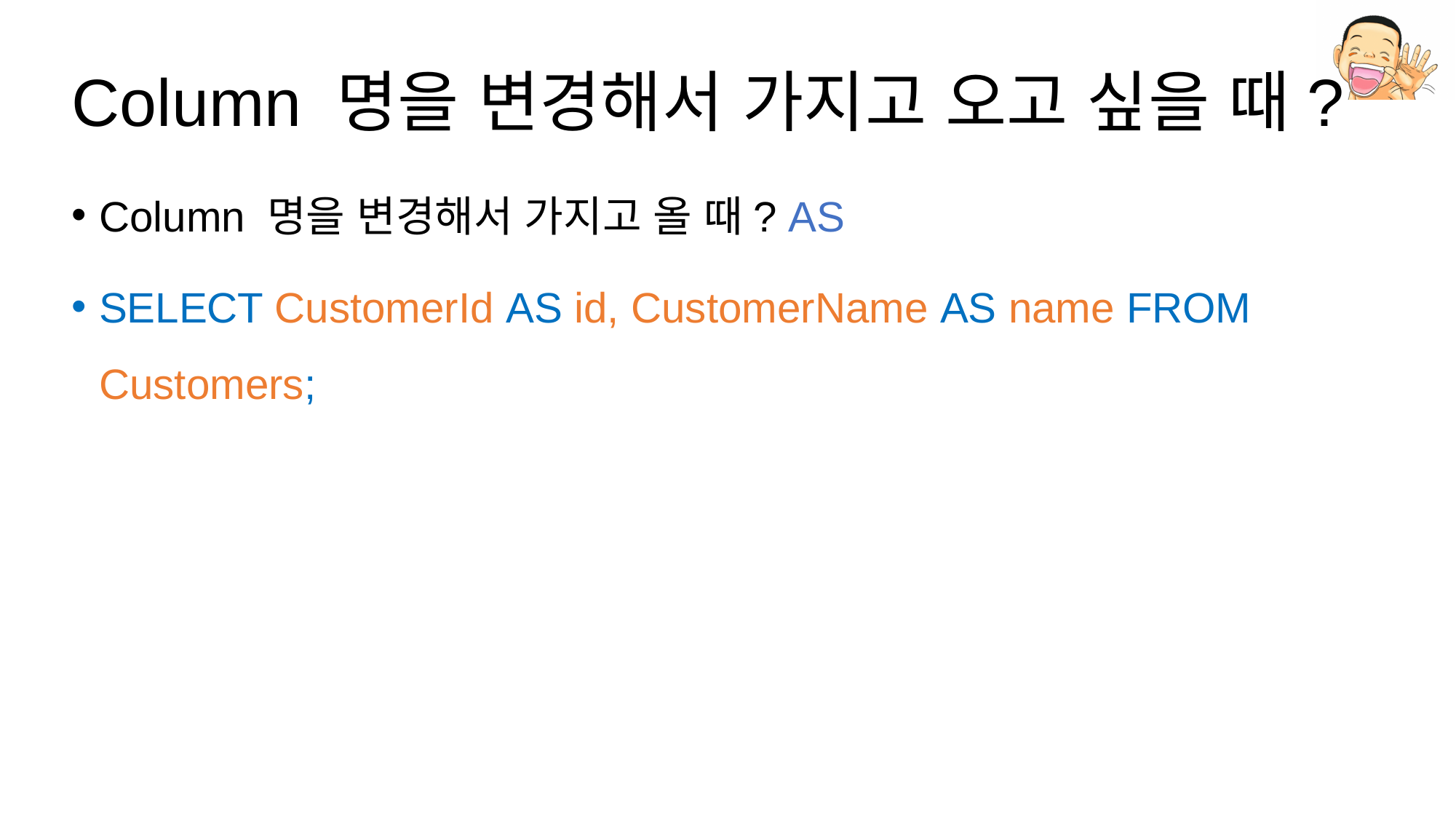

# Column 명을 변경해서 가지고 오고 싶을 때?
Column 명을 변경해서 가지고 올 때? AS
SELECT CustomerId AS id, CustomerName AS name FROM Customers;